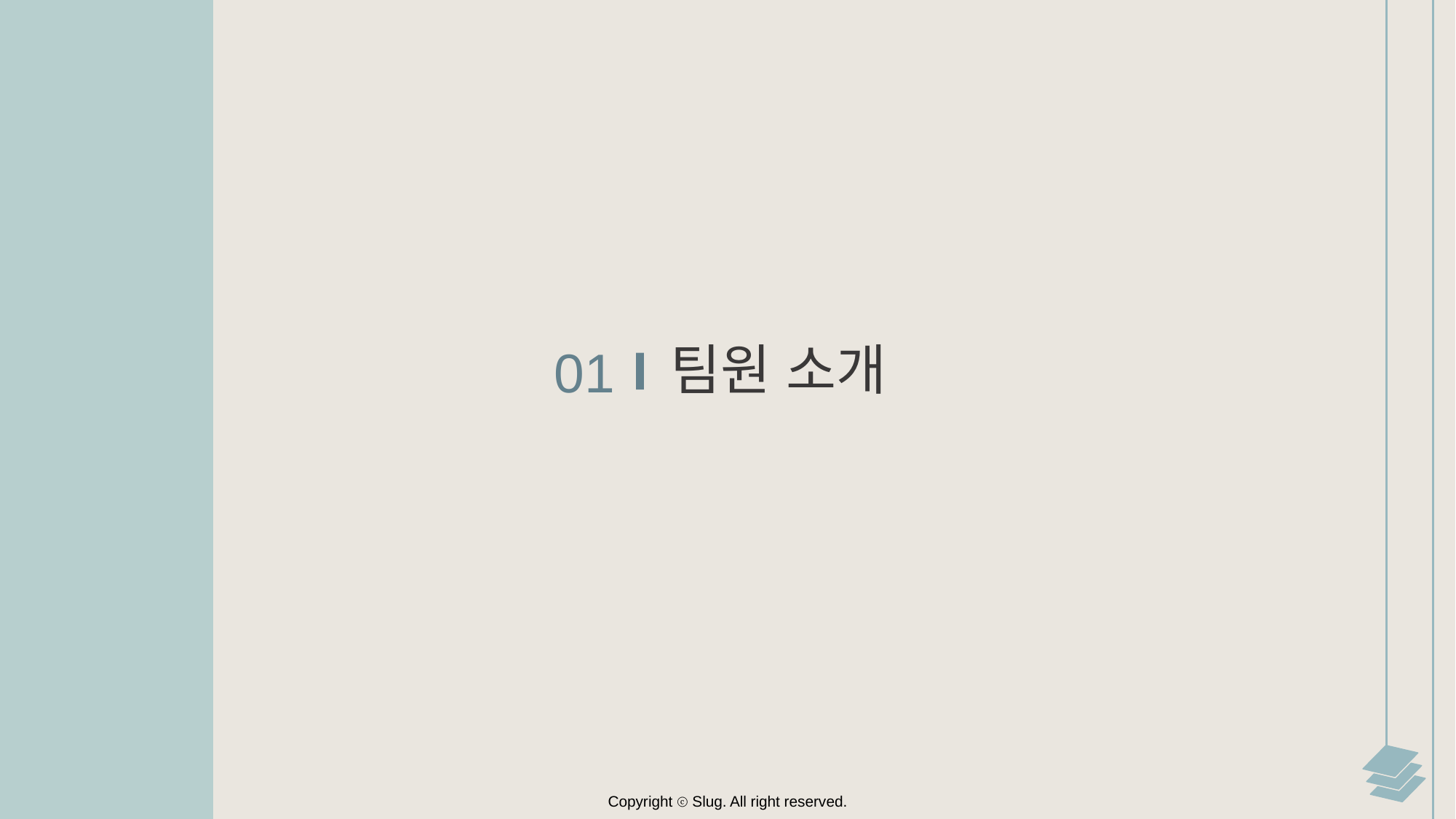

팀원 소개
01

Copyright ⓒ Slug. All right reserved.